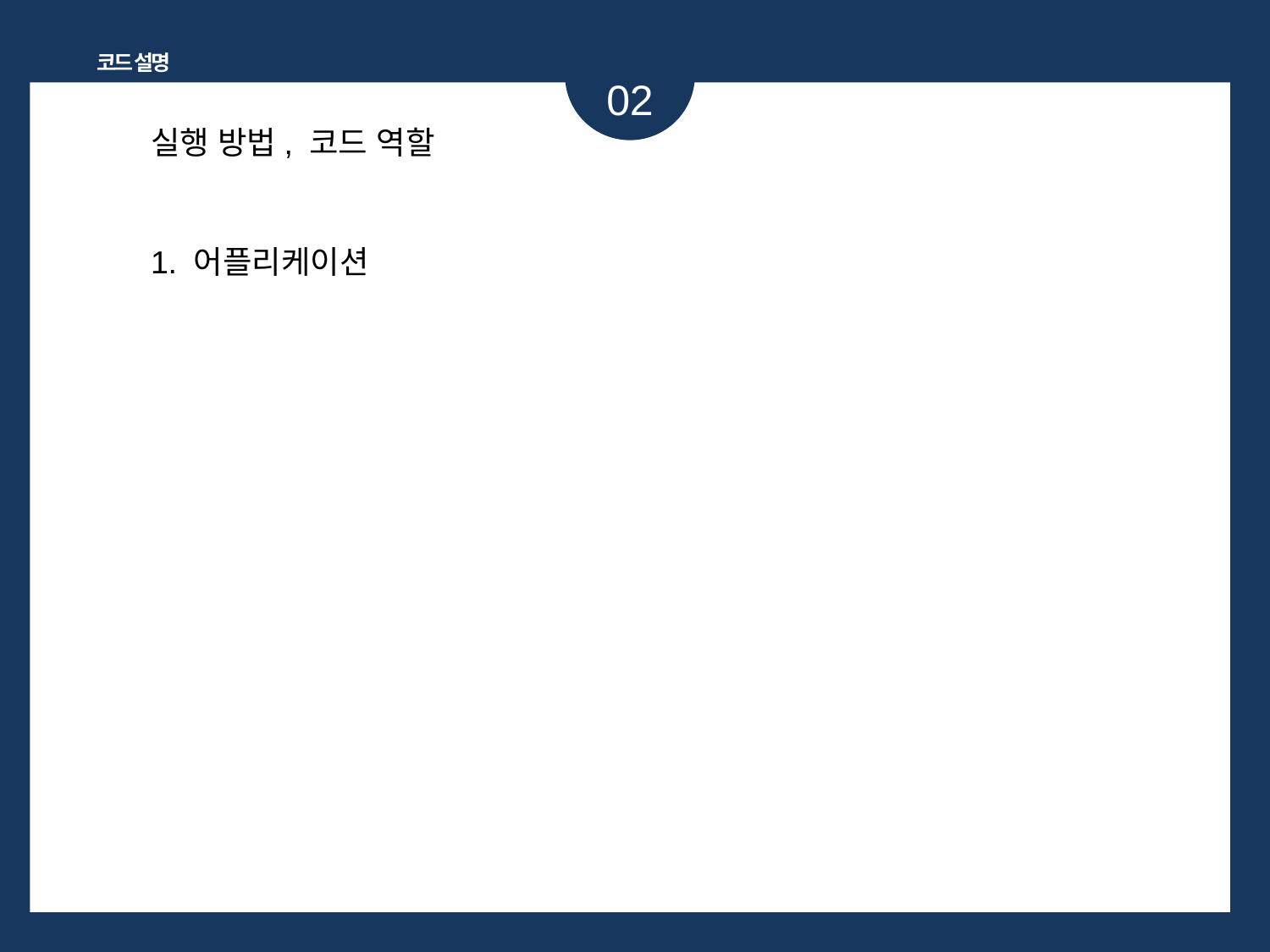

코드 설명
02

실행 방법, 코드 역할
1. 어플리케이션